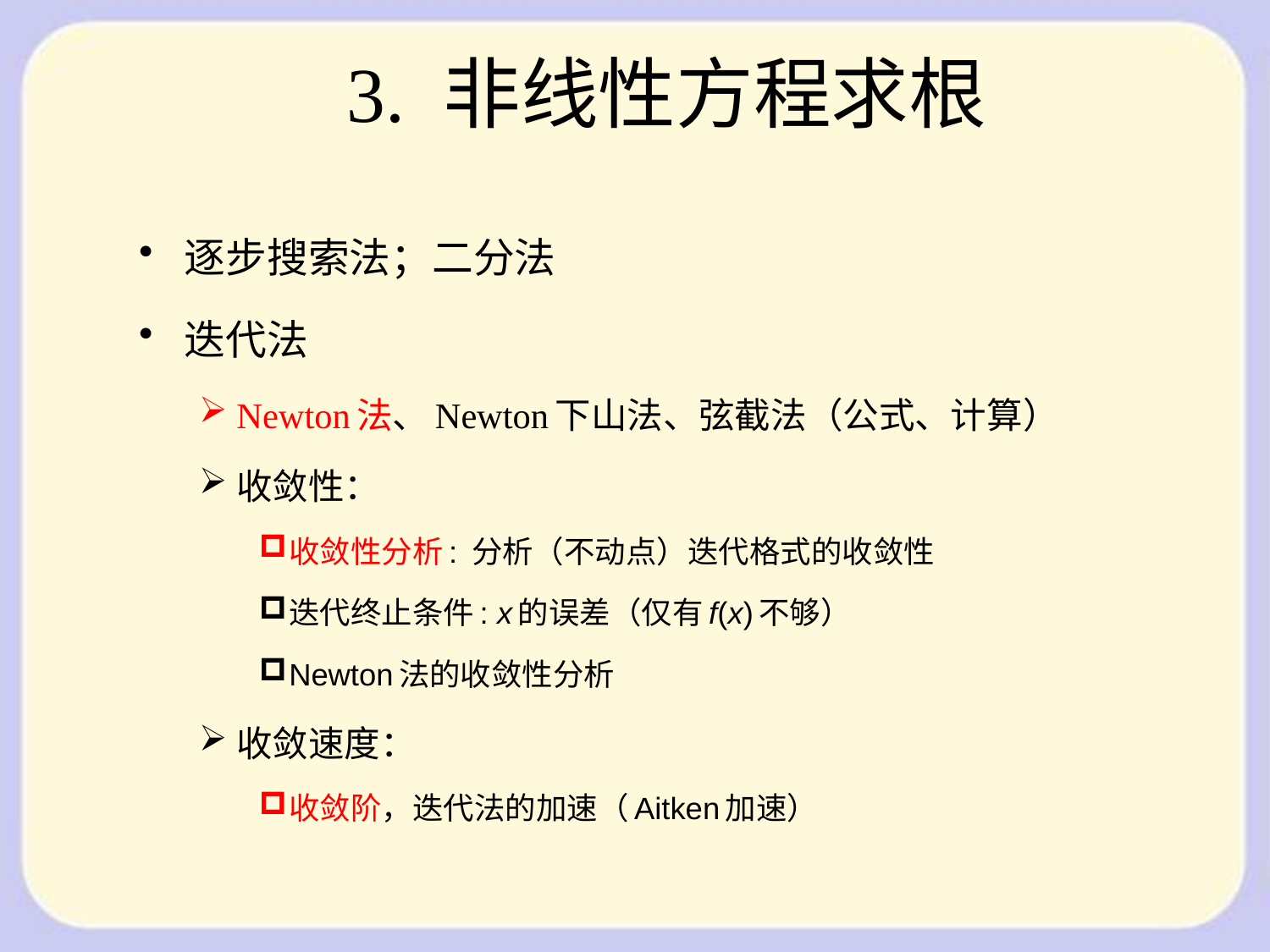

3. 非线性方程求根
逐步搜索法；二分法
迭代法
Newton法、Newton下山法、弦截法（公式、计算）
收敛性：
收敛性分析: 分析（不动点）迭代格式的收敛性
迭代终止条件: x的误差（仅有f(x)不够）
Newton法的收敛性分析
收敛速度：
收敛阶，迭代法的加速（Aitken加速）